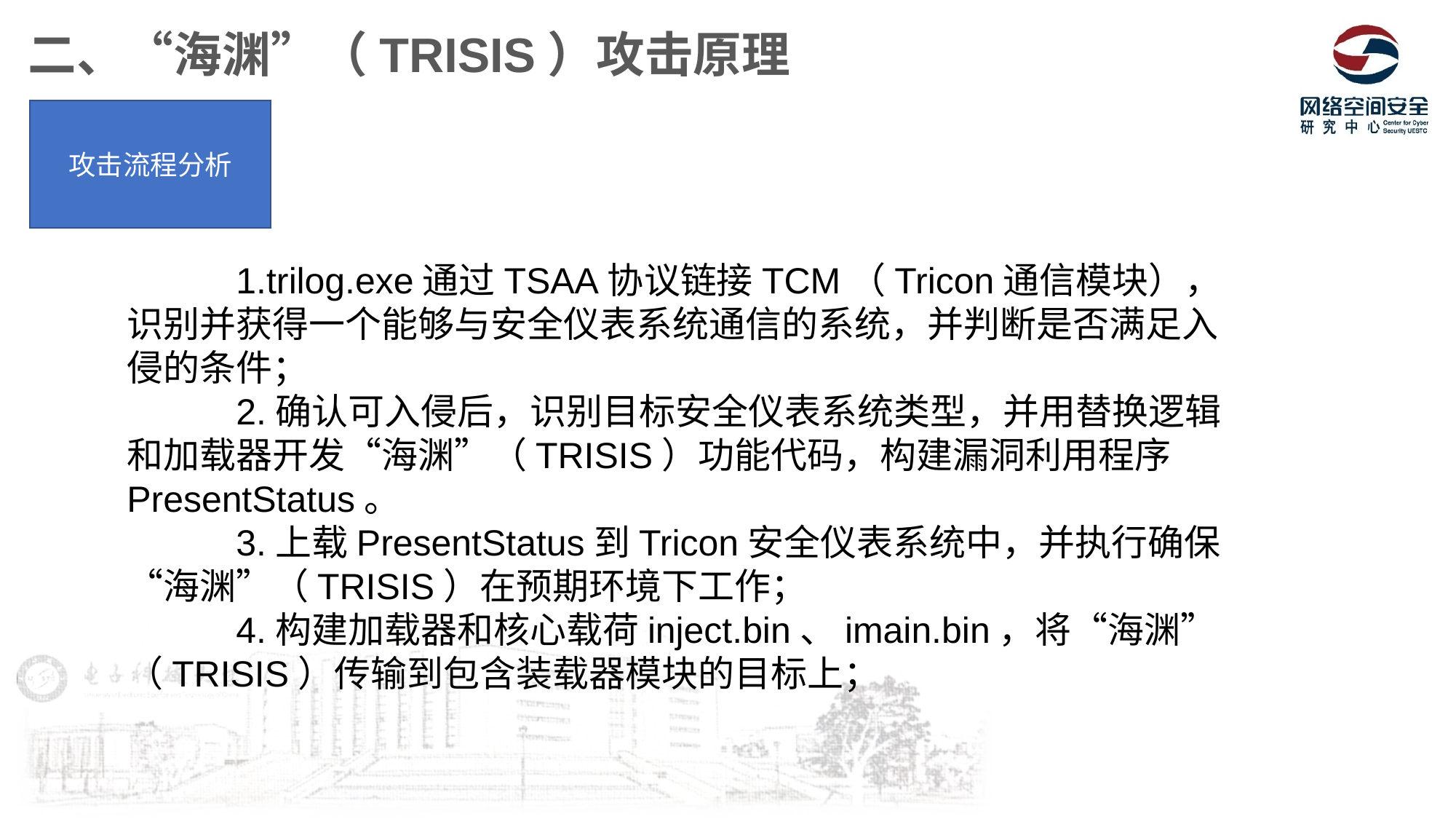

二、“海渊”（TRISIS）攻击原理
攻击流程分析
	1.trilog.exe通过TSAA协议链接TCM（Tricon通信模块），识别并获得一个能够与安全仪表系统通信的系统，并判断是否满足入侵的条件；
	2.确认可入侵后，识别目标安全仪表系统类型，并用替换逻辑和加载器开发“海渊”（TRISIS）功能代码，构建漏洞利用程序PresentStatus。
	3.上载PresentStatus到Tricon安全仪表系统中，并执行确保“海渊”（TRISIS）在预期环境下工作；
	4.构建加载器和核心载荷inject.bin、imain.bin，将“海渊”（TRISIS）传输到包含装载器模块的目标上；